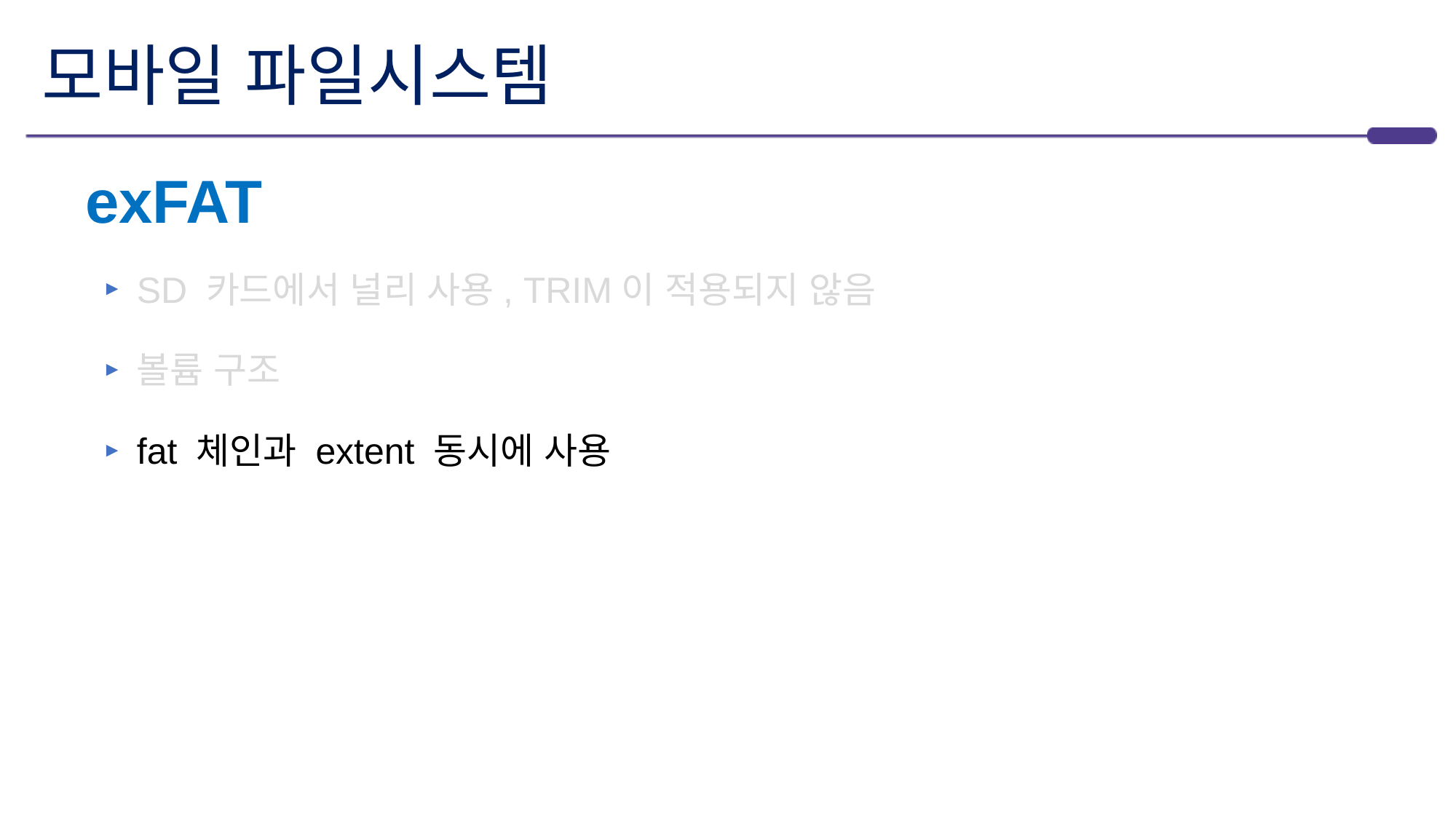

# 모바일 파일시스템
exFAT
SD 카드에서 널리 사용, TRIM이 적용되지 않음
볼륨 구조
fat 체인과 extent 동시에 사용